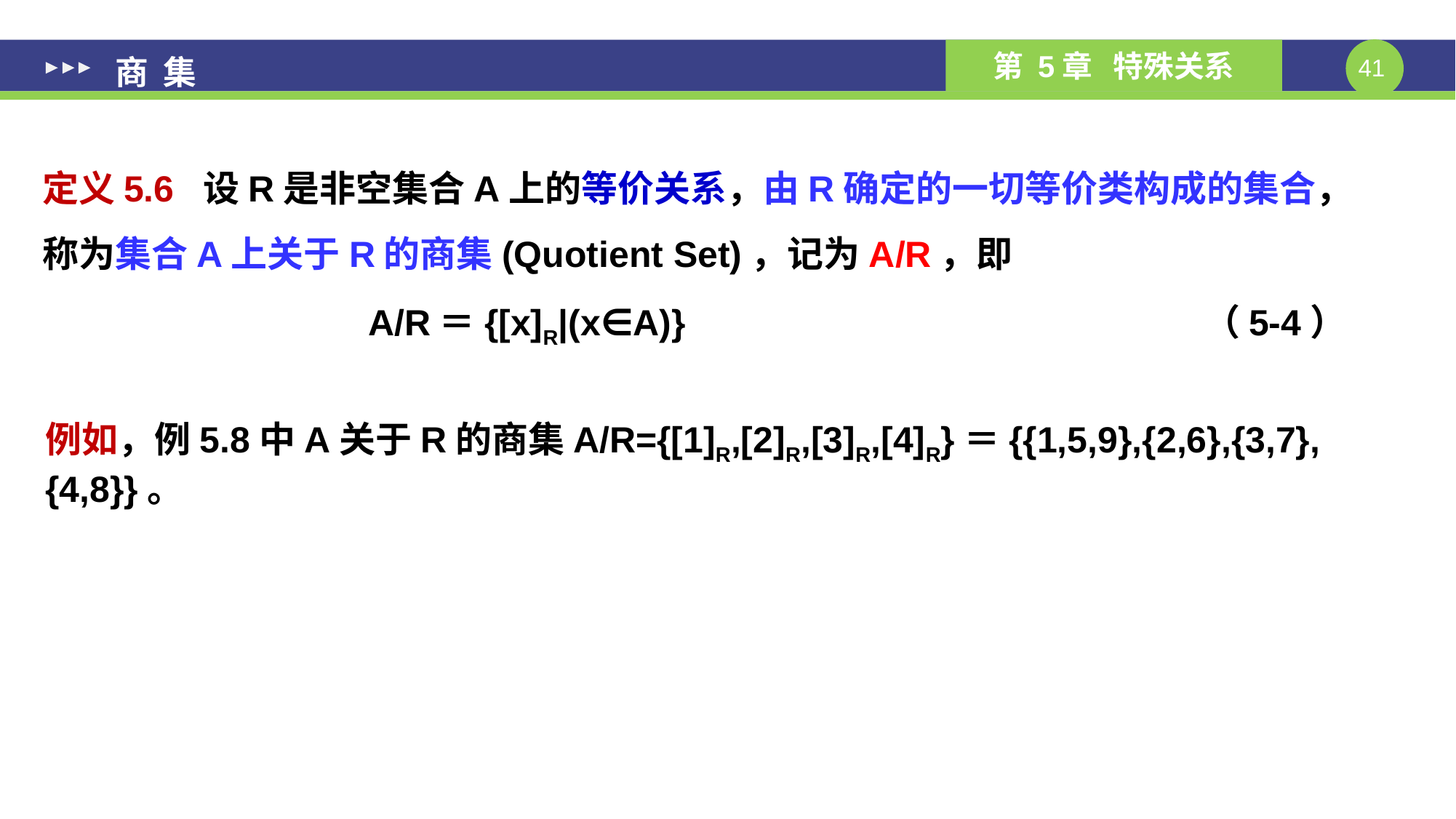

# 商  集
定义5.6  设R是非空集合A上的等价关系，由R确定的一切等价类构成的集合，称为集合A上关于R的商集(Quotient Set)，记为A/R，即
                                A/R＝{[x]R|(x∈A)}                                                  （5-4）
例如，例5.8中A关于R的商集A/R={[1]R,[2]R,[3]R,[4]R}＝{{1,5,9},{2,6},{3,7},{4,8}}。